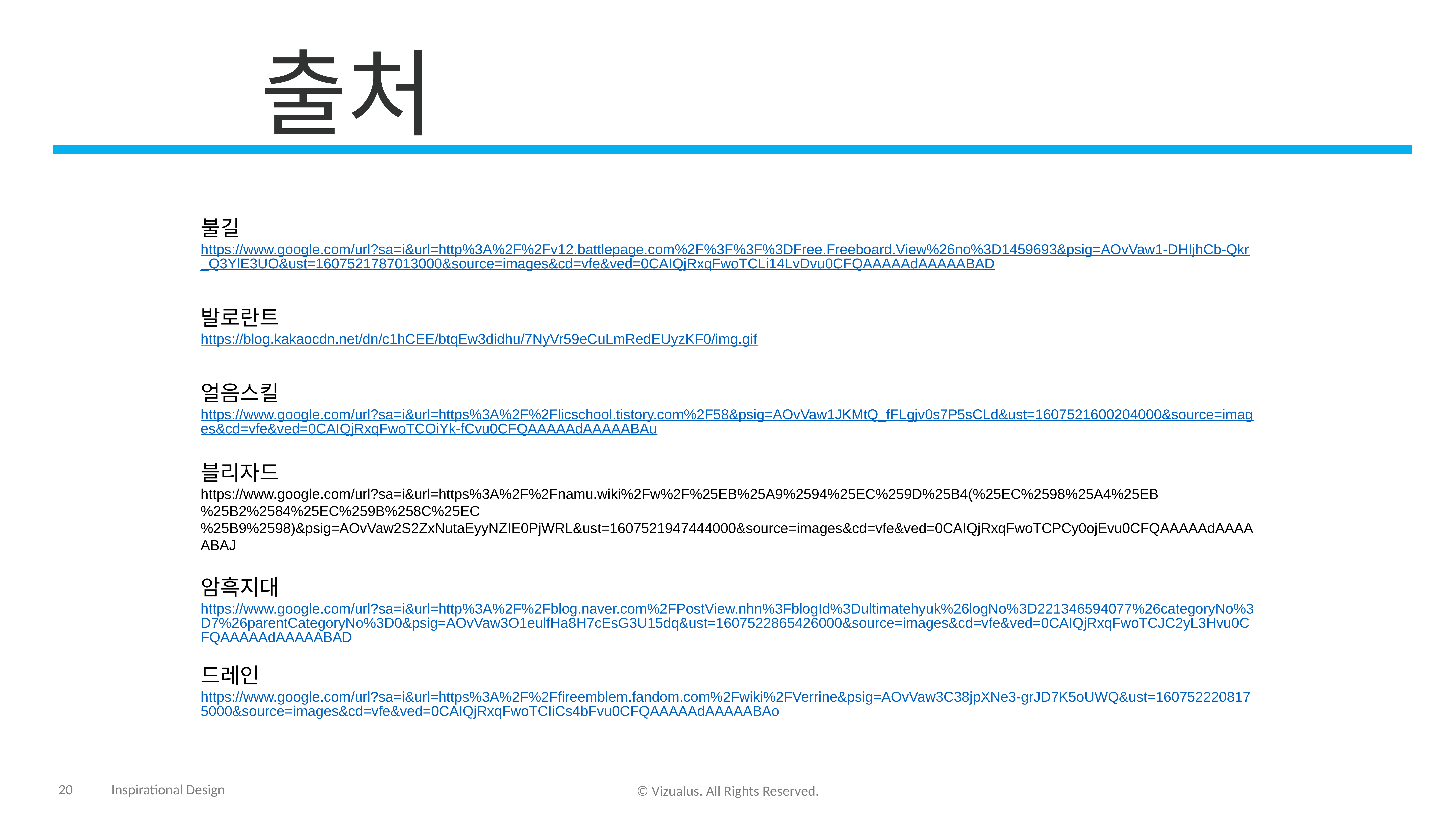

출처

불길
https://www.google.com/url?sa=i&url=http%3A%2F%2Fv12.battlepage.com%2F%3F%3F%3DFree.Freeboard.View%26no%3D1459693&psig=AOvVaw1-DHIjhCb-Qkr_Q3YlE3UO&ust=1607521787013000&source=images&cd=vfe&ved=0CAIQjRxqFwoTCLi14LvDvu0CFQAAAAAdAAAAABAD

발로란트
https://blog.kakaocdn.net/dn/c1hCEE/btqEw3didhu/7NyVr59eCuLmRedEUyzKF0/img.gif

얼음스킬
https://www.google.com/url?sa=i&url=https%3A%2F%2Flicschool.tistory.com%2F58&psig=AOvVaw1JKMtQ_fFLgjv0s7P5sCLd&ust=1607521600204000&source=images&cd=vfe&ved=0CAIQjRxqFwoTCOiYk-fCvu0CFQAAAAAdAAAAABAu

블리자드
https://www.google.com/url?sa=i&url=https%3A%2F%2Fnamu.wiki%2Fw%2F%25EB%25A9%2594%25EC%259D%25B4(%25EC%2598%25A4%25EB%25B2%2584%25EC%259B%258C%25EC%25B9%2598)&psig=AOvVaw2S2ZxNutaEyyNZIE0PjWRL&ust=1607521947444000&source=images&cd=vfe&ved=0CAIQjRxqFwoTCPCy0ojEvu0CFQAAAAAdAAAAABAJ

암흑지대
https://www.google.com/url?sa=i&url=http%3A%2F%2Fblog.naver.com%2FPostView.nhn%3FblogId%3Dultimatehyuk%26logNo%3D221346594077%26categoryNo%3D7%26parentCategoryNo%3D0&psig=AOvVaw3O1eulfHa8H7cEsG3U15dq&ust=1607522865426000&source=images&cd=vfe&ved=0CAIQjRxqFwoTCJC2yL3Hvu0CFQAAAAAdAAAAABAD

드레인
https://www.google.com/url?sa=i&url=https%3A%2F%2Ffireemblem.fandom.com%2Fwiki%2FVerrine&psig=AOvVaw3C38jpXNe3-grJD7K5oUWQ&ust=1607522208175000&source=images&cd=vfe&ved=0CAIQjRxqFwoTCIiCs4bFvu0CFQAAAAAdAAAAABAo

20
© Vizualus. All Rights Reserved.